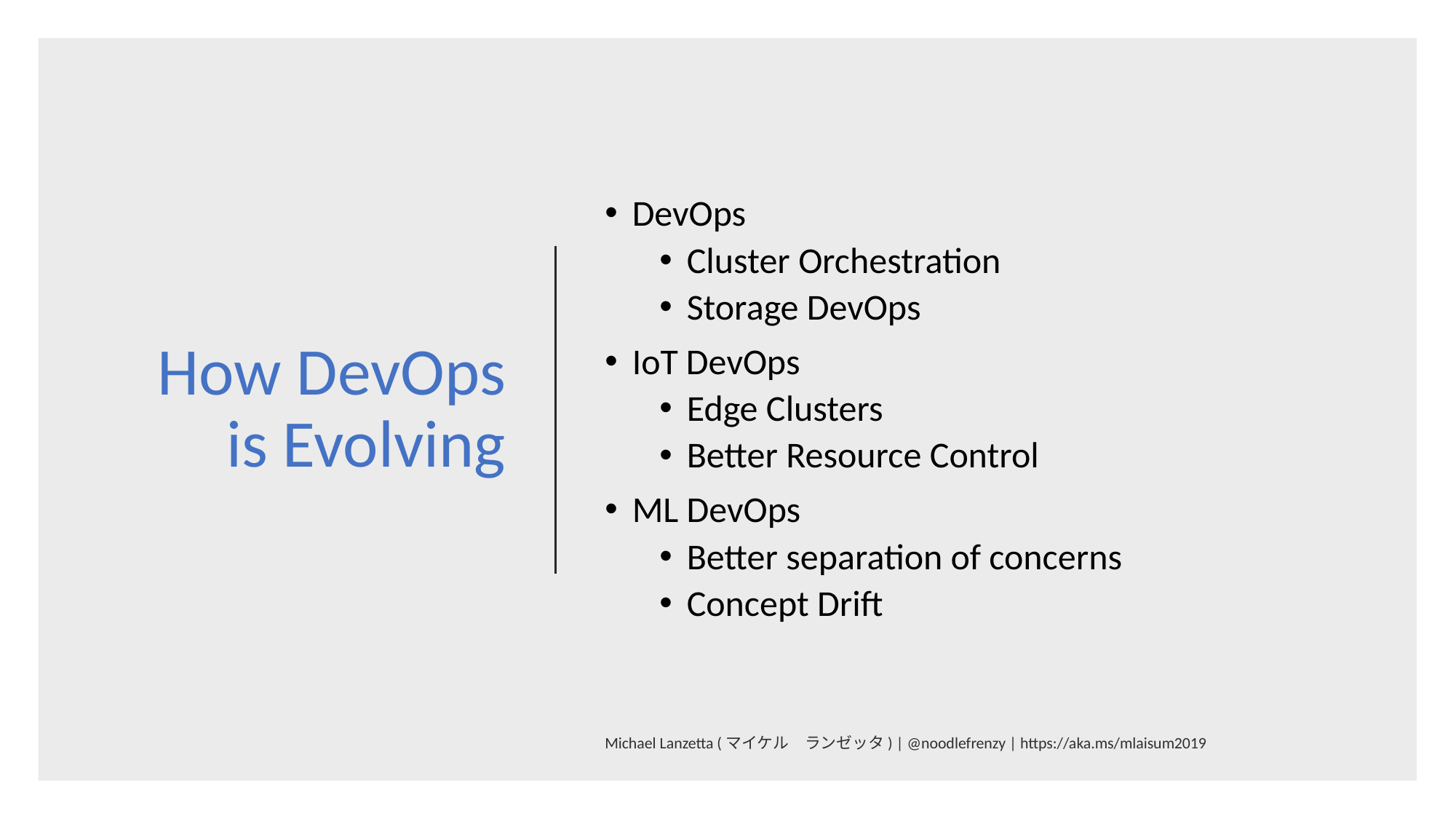

# How DevOps is Evolving
DevOps
Cluster Orchestration
Storage DevOps
IoT DevOps
Edge Clusters
Better Resource Control
ML DevOps
Better separation of concerns
Concept Drift
Michael Lanzetta (マイケル　ランゼッタ) | @noodlefrenzy | https://aka.ms/mlaisum2019